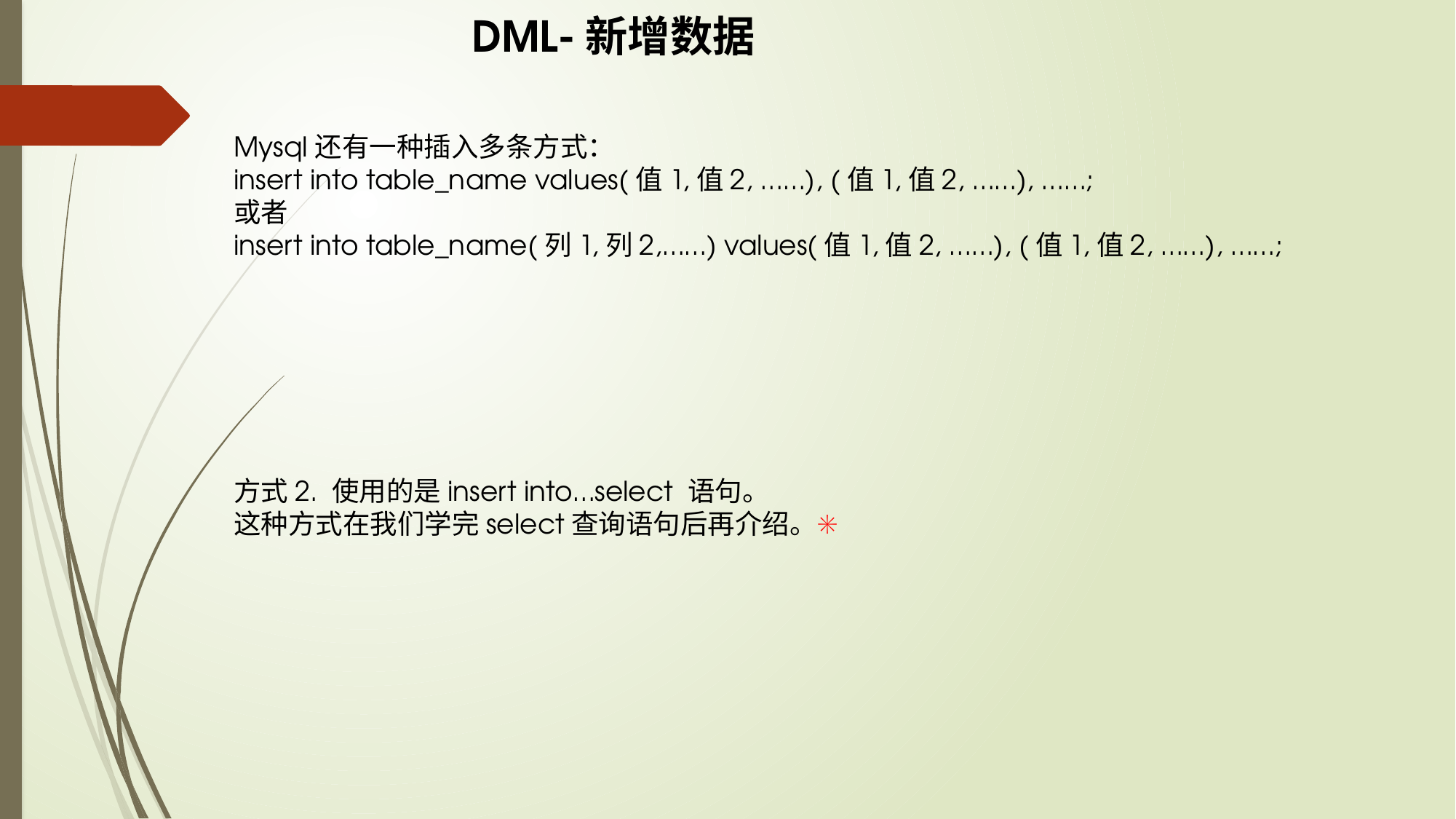

DML-新增数据
Mysql还有一种插入多条方式：
insert into table_name values(值1,值2, ……), (值1,值2, ……), ……;
或者
insert into table_name(列1,列2,……) values(值1,值2, ……), (值1,值2, ……), ……;
方式2. 使用的是insert into…select 语句。
这种方式在我们学完select查询语句后再介绍。✳